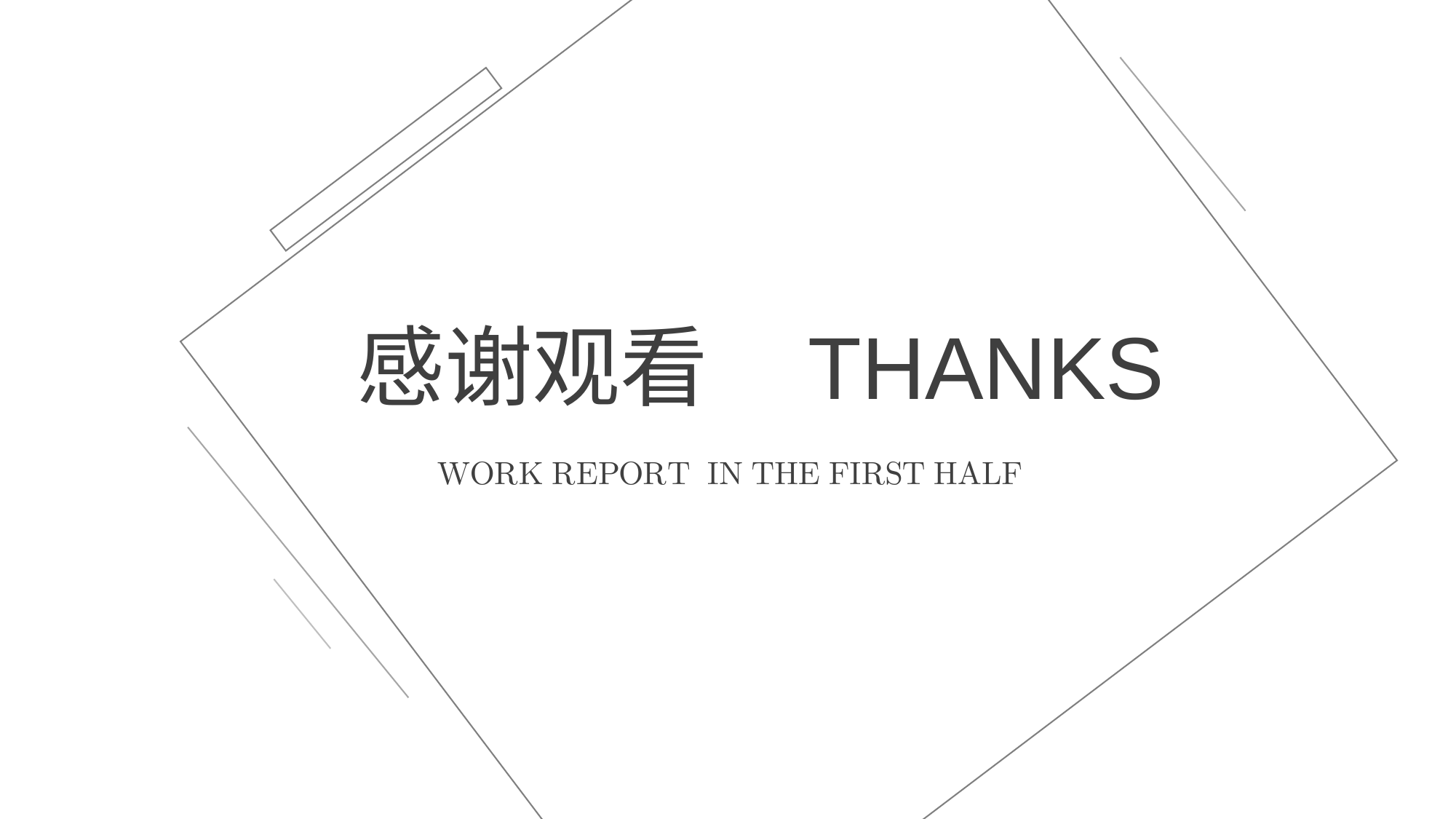

感谢观看    THANKS
WORK REPORT  IN THE FIRST HALF